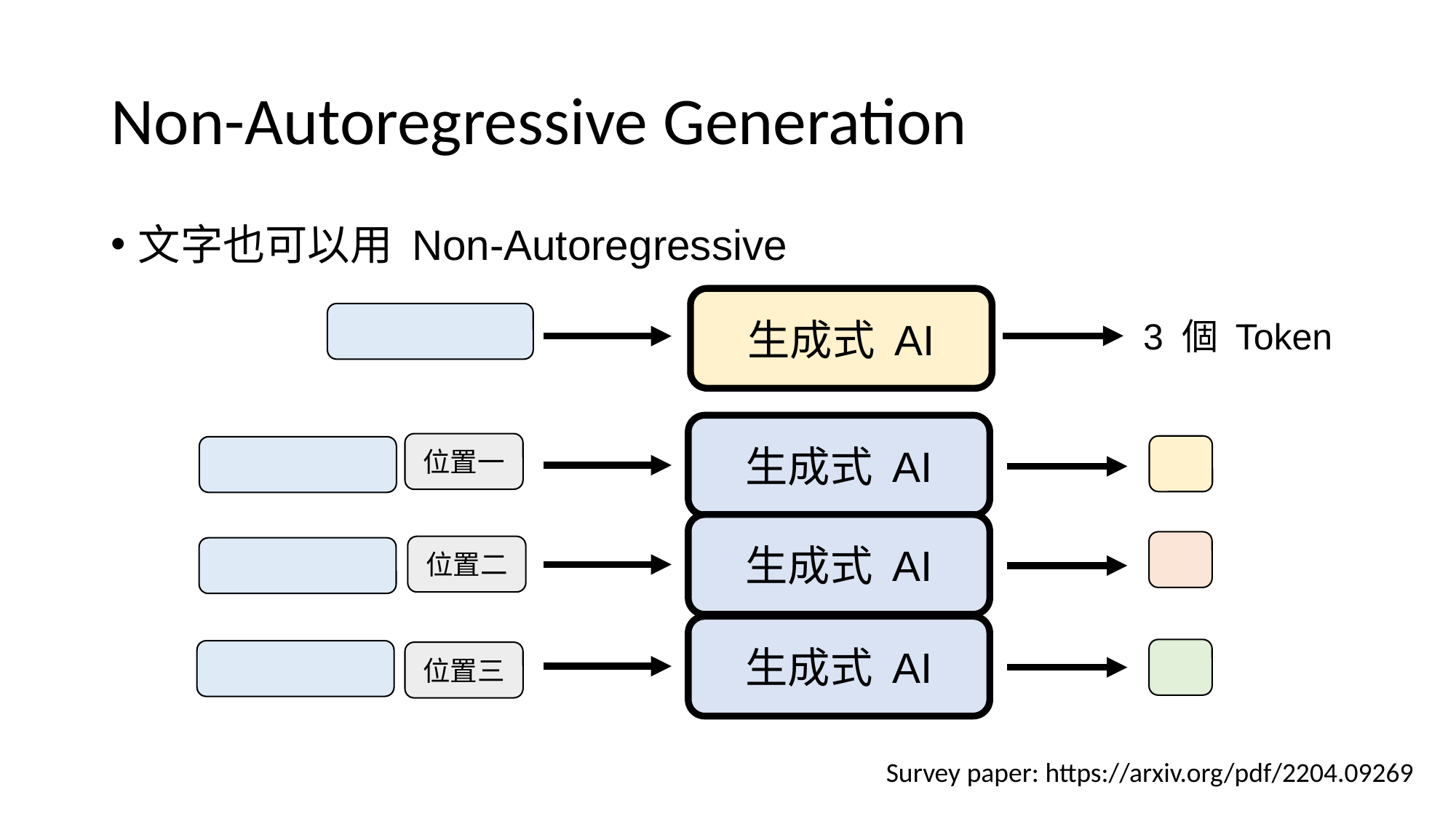

# Non-Autoregressive Generation
文字也可以用 Non-Autoregressive
生成式 AI

3 個 Token
生成式 AI
位置一

生成式 AI

位置二

生成式 AI

位置三
Survey paper: https://arxiv.org/pdf/2204.09269